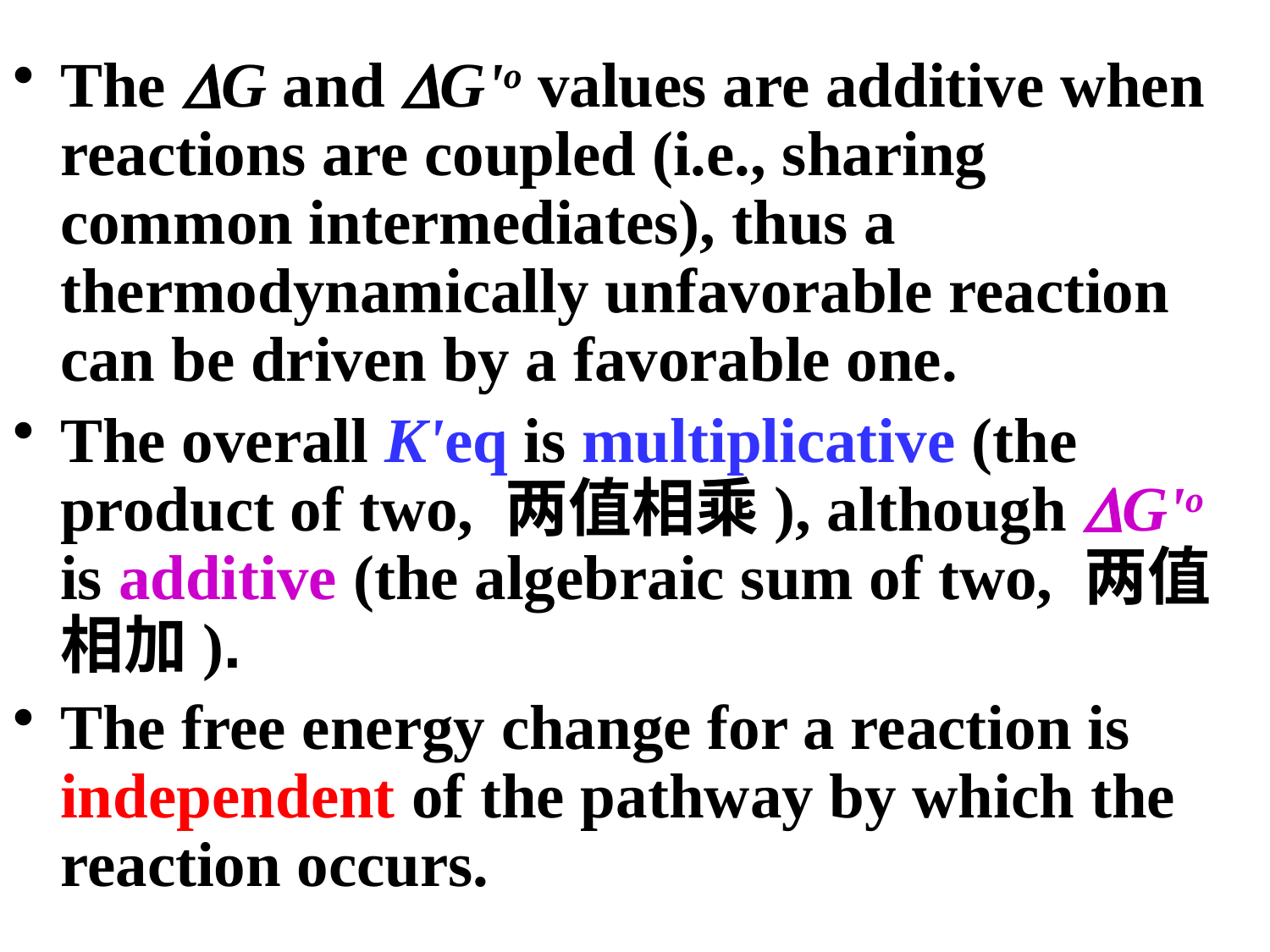

The ΔG and ΔG'o values are additive when reactions are coupled (i.e., sharing common intermediates), thus a thermodynamically unfavorable reaction can be driven by a favorable one.
The overall K'eq is multiplicative (the product of two, 两值相乘), although ΔG'o is additive (the algebraic sum of two, 两值相加).
The free energy change for a reaction is independent of the pathway by which the reaction occurs.